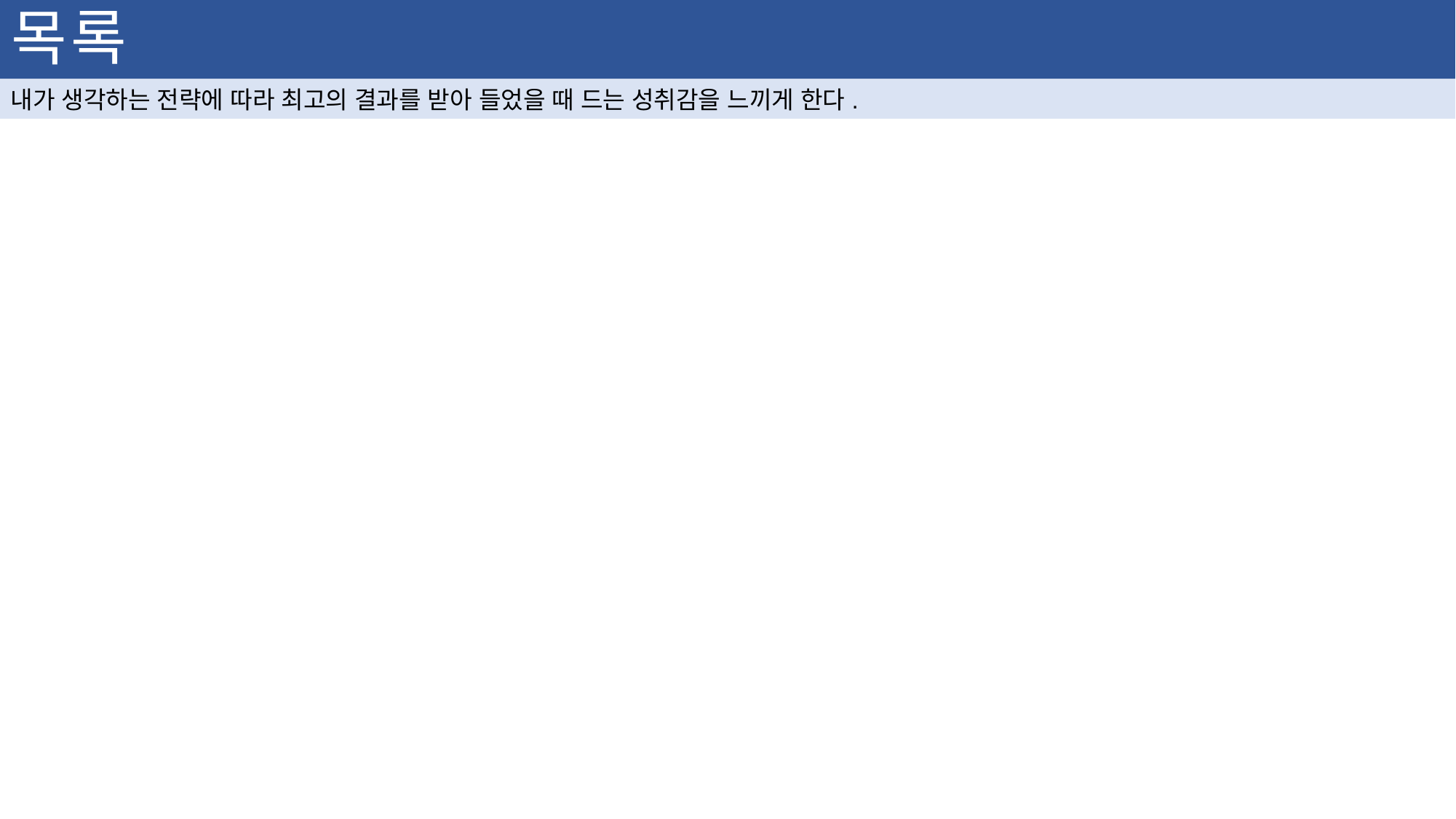

목록
내가 생각하는 전략에 따라 최고의 결과를 받아 들었을 때 드는 성취감을 느끼게 한다.